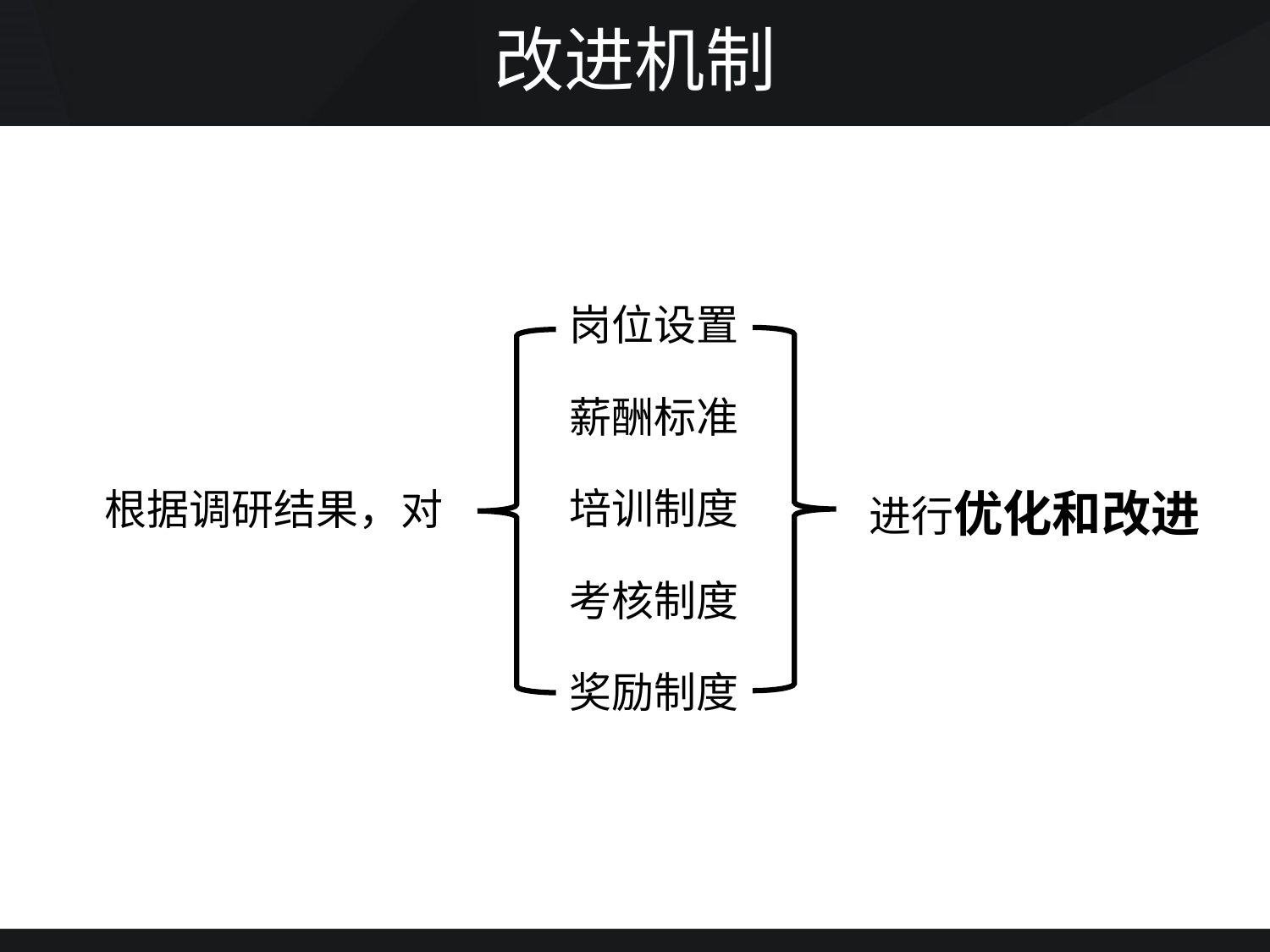

改进机制
岗位设置

薪酬标准
培训制度
进行优化和改进
根据调研结果，对
考核制度
奖励制度